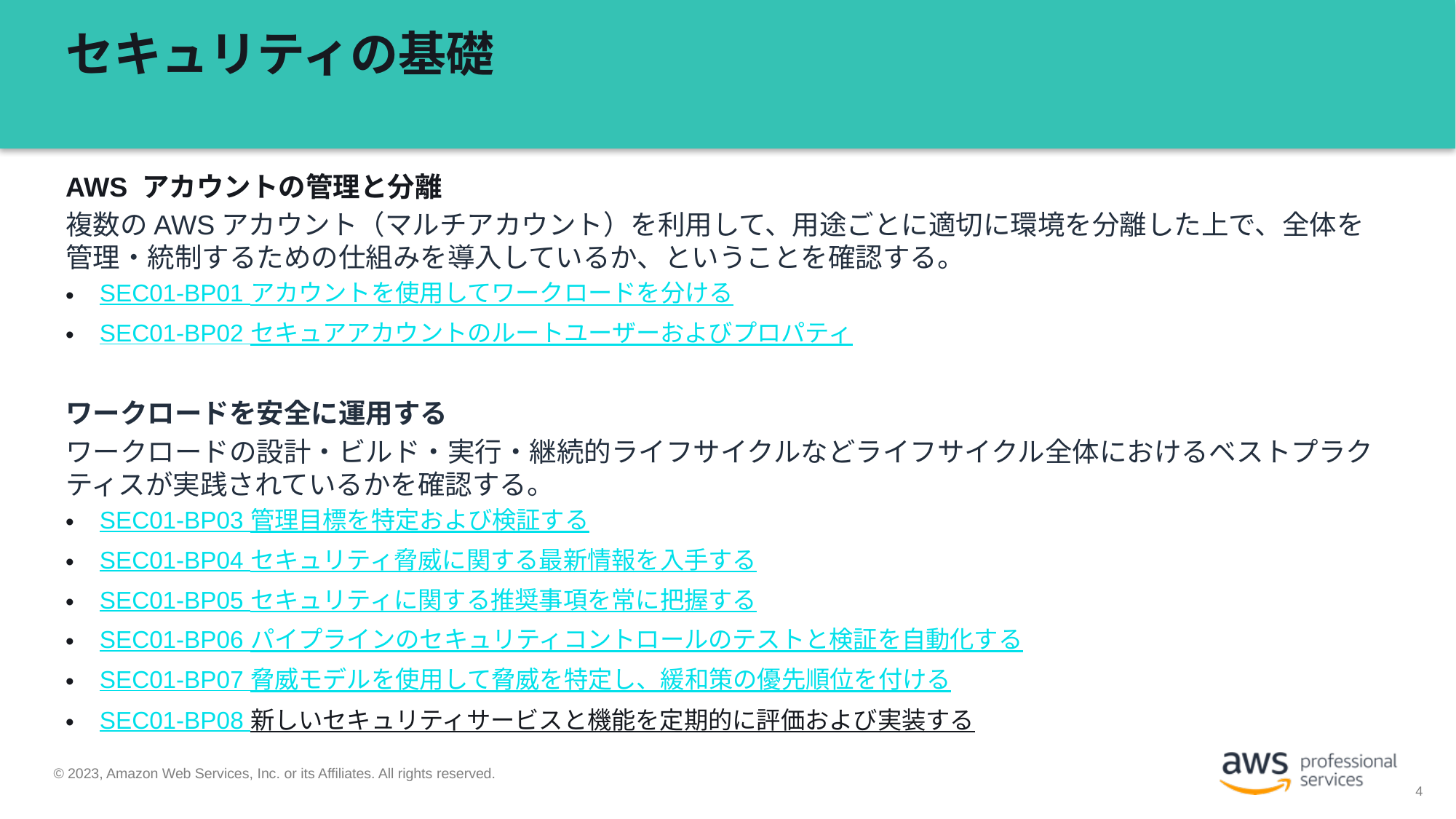

# セキュリティの基礎
AWS アカウントの管理と分離
複数のAWSアカウント（マルチアカウント）を利用して、用途ごとに適切に環境を分離した上で、全体を管理・統制するための仕組みを導入しているか、ということを確認する。
SEC01-BP01 アカウントを使用してワークロードを分ける
SEC01-BP02 セキュアアカウントのルートユーザーおよびプロパティ

ワークロードを安全に運用する
ワークロードの設計・ビルド・実行・継続的ライフサイクルなどライフサイクル全体におけるベストプラクティスが実践されているかを確認する。
SEC01-BP03 管理目標を特定および検証する
SEC01-BP04 セキュリティ脅威に関する最新情報を入手する
SEC01-BP05 セキュリティに関する推奨事項を常に把握する
SEC01-BP06 パイプラインのセキュリティコントロールのテストと検証を自動化する
SEC01-BP07 脅威モデルを使用して脅威を特定し、緩和策の優先順位を付ける
SEC01-BP08 新しいセキュリティサービスと機能を定期的に評価および実装する